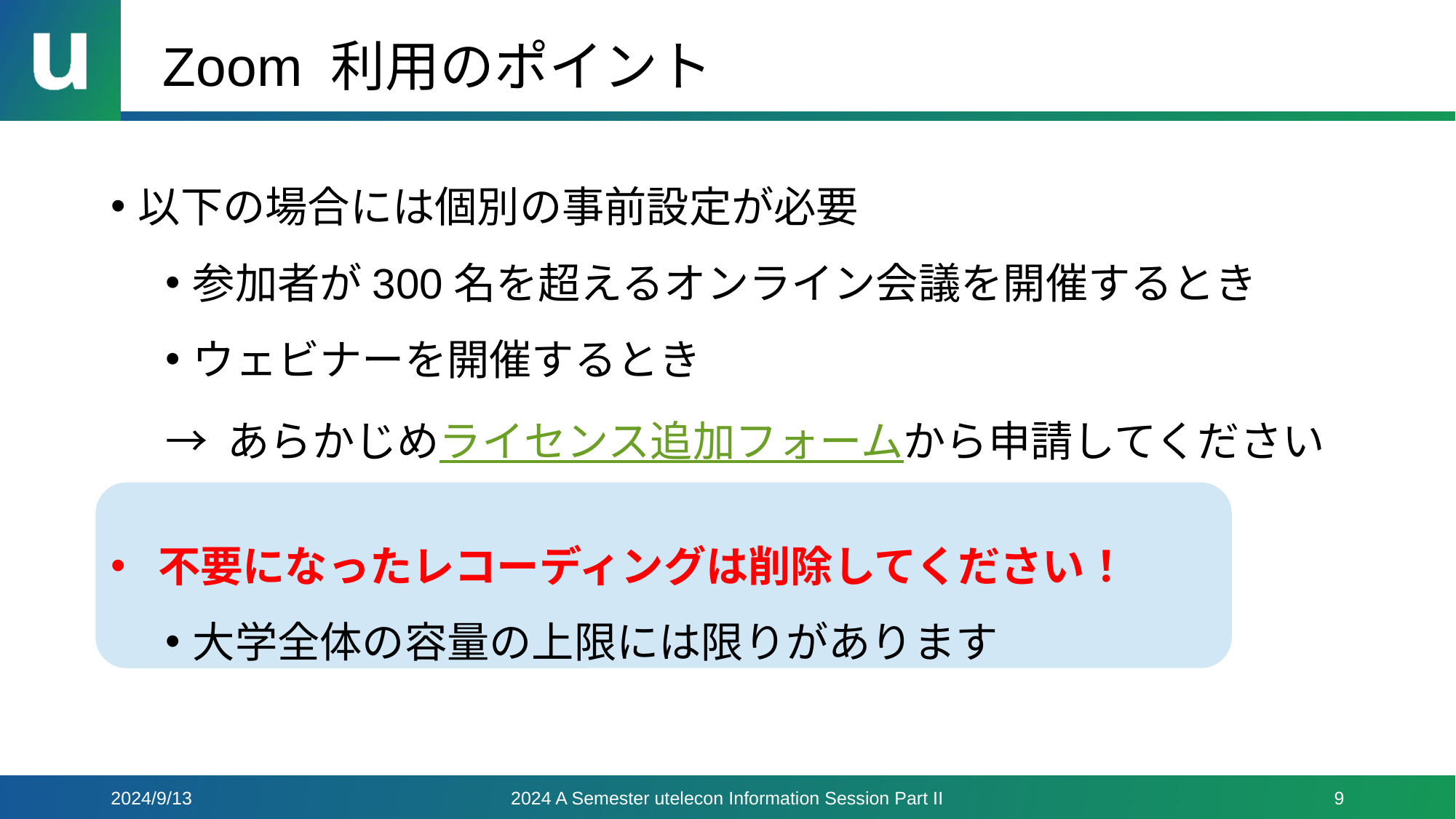

# Zoom 利用のポイント
以下の場合には個別の事前設定が必要
参加者が300名を超えるオンライン会議を開催するとき
ウェビナーを開催するとき
→ あらかじめライセンス追加フォームから申請してください

 不要になったレコーディングは削除してください！
大学全体の容量の上限には限りがあります

2024/9/13
2024 A Semester utelecon Information Session Part II
9